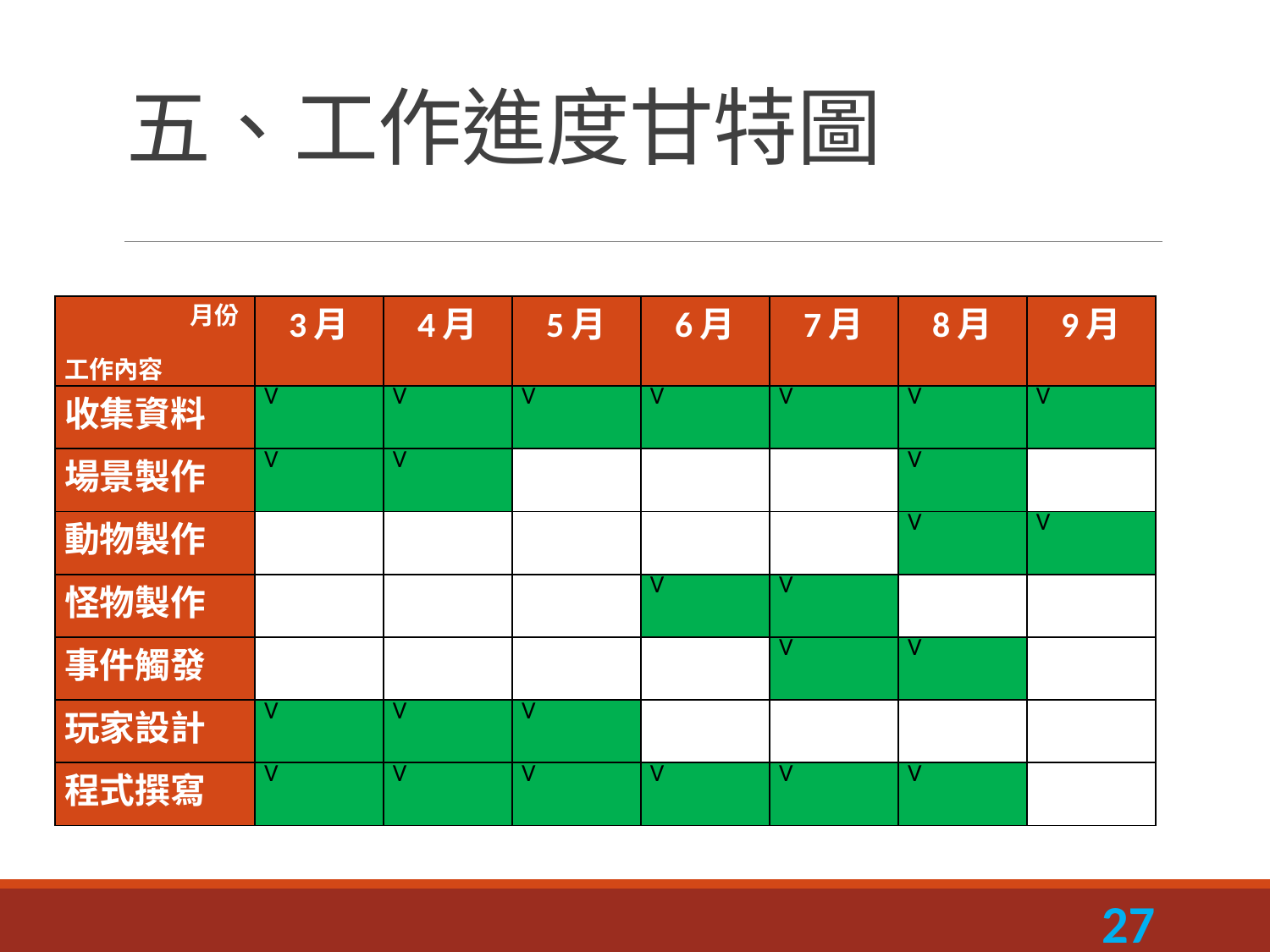

# 五、工作進度甘特圖
| 月份 工作內容 | 3月 | 4月 | 5月 | 6月 | 7月 | 8月 | 9月 |
| --- | --- | --- | --- | --- | --- | --- | --- |
| 收集資料 | V | V | V | V | V | V | V |
| 場景製作 | V | V |  |  |  | V |  |
| 動物製作 |  |  |  |  |  | V | V |
| 怪物製作 |  |  |  | V | V |  |  |
| 事件觸發 |  |  |  |  | V | V |  |
| 玩家設計 | V | V | V |  |  |  |  |
| 程式撰寫 | V | V | V | V | V | V |  |
27